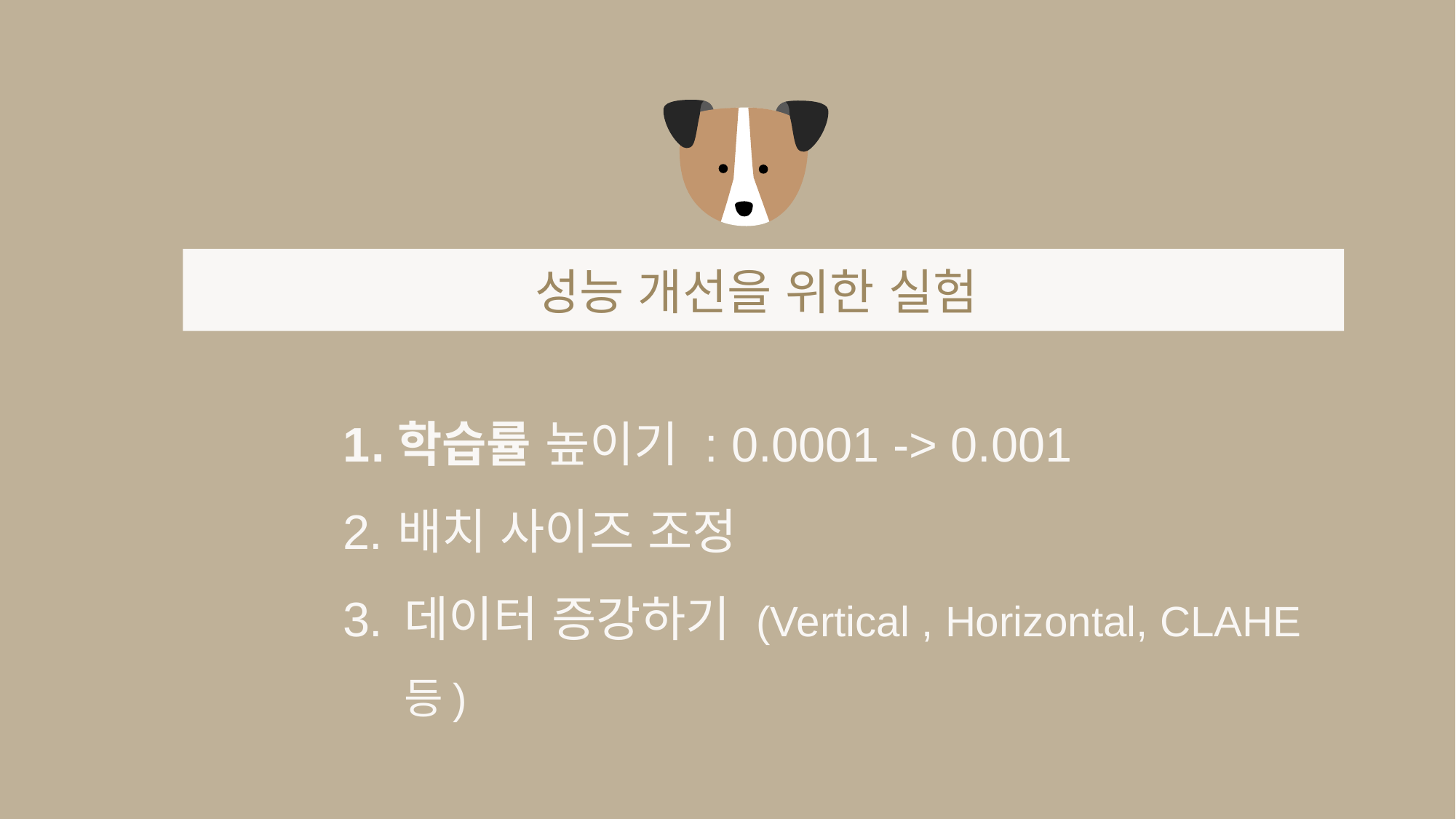

성능 개선을 위한 실험
학습률 높이기 : 0.0001 -> 0.001
배치 사이즈 조정
데이터 증강하기 (Vertical , Horizontal, CLAHE 등)